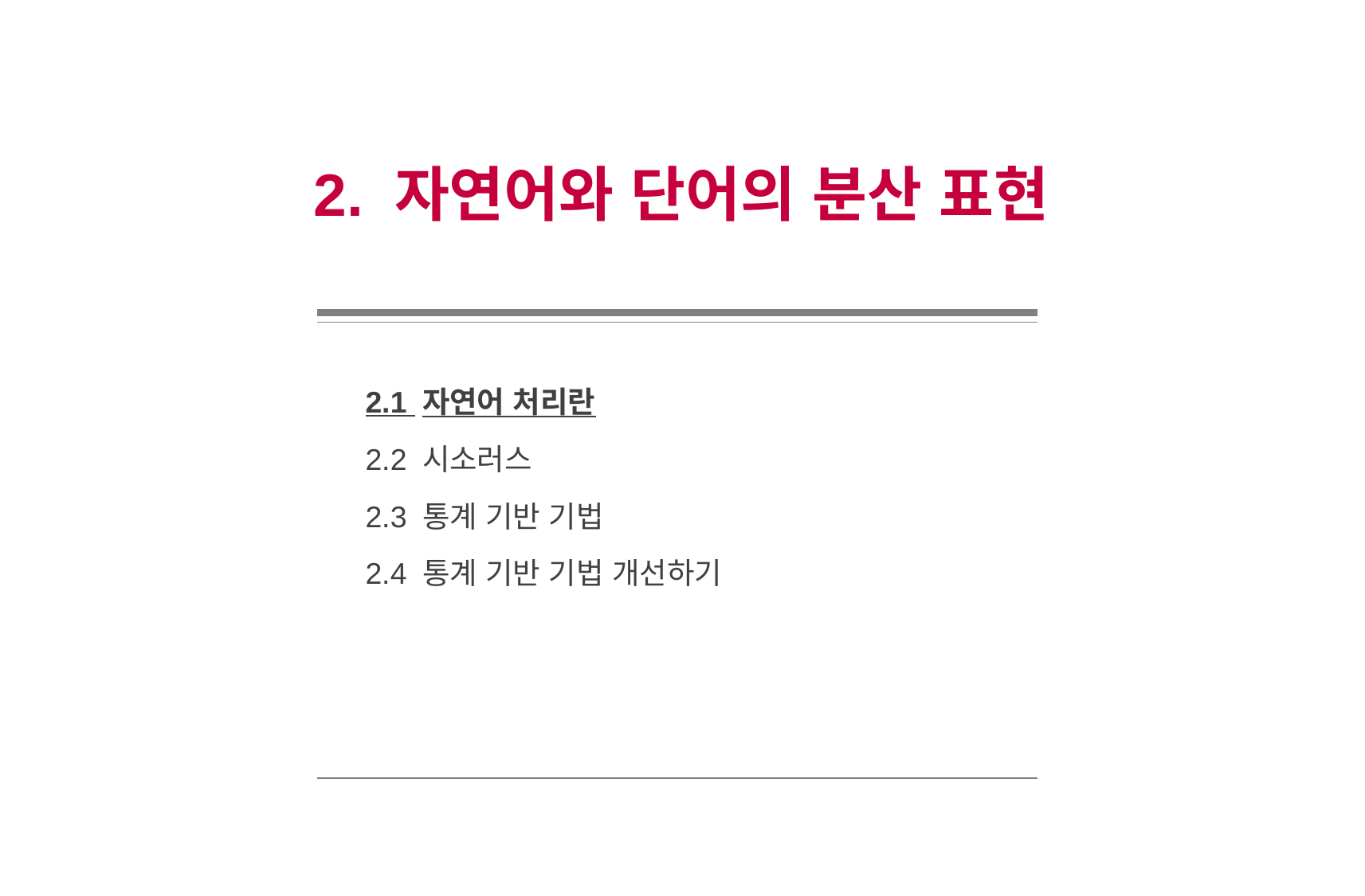

2. 자연어와 단어의 분산 표현
2.1 자연어 처리란
2.2 시소러스
2.3 통계 기반 기법
2.4 통계 기반 기법 개선하기